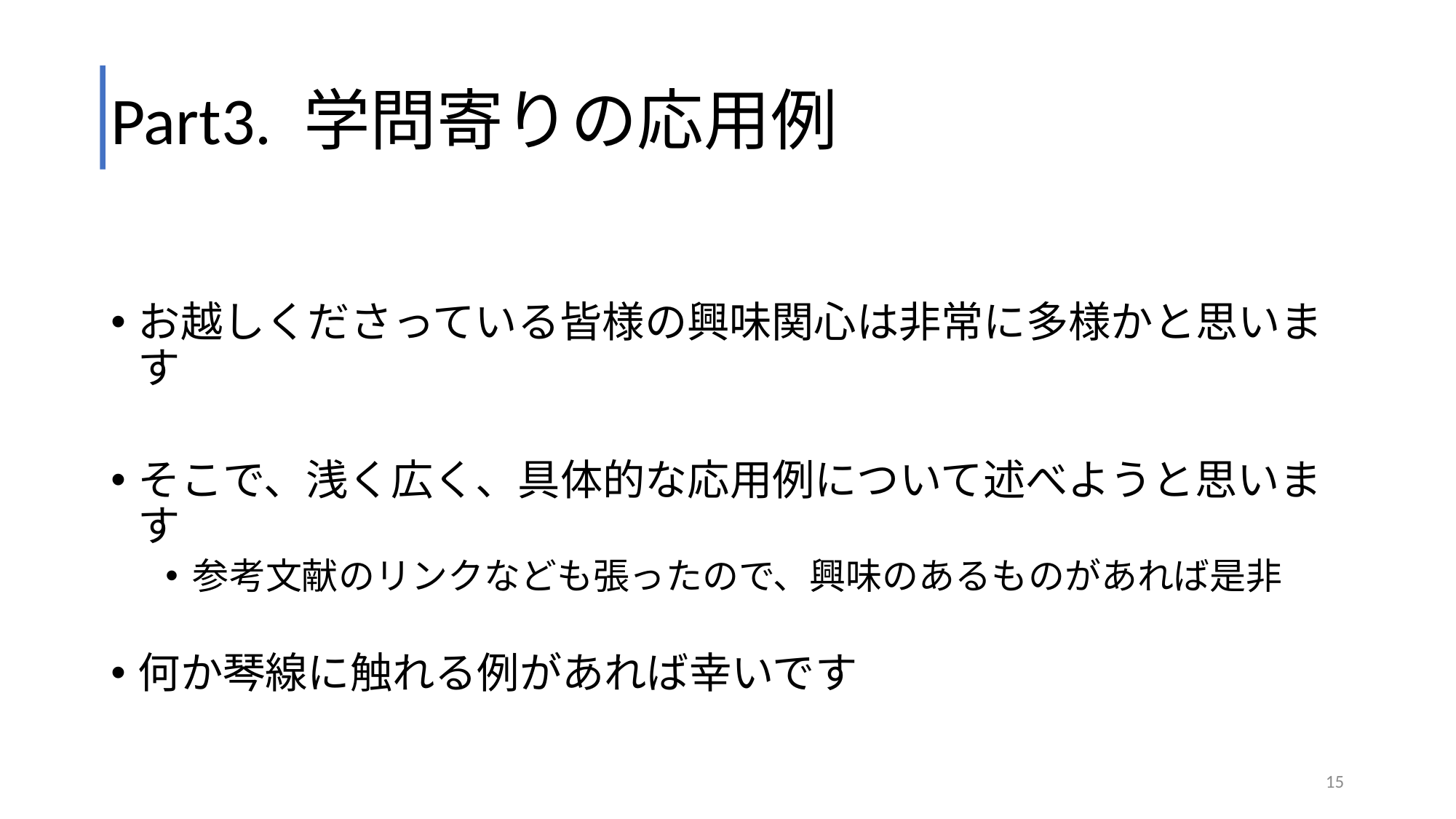

# Part3. 学問寄りの応用例
お越しくださっている皆様の興味関心は非常に多様かと思います
そこで、浅く広く、具体的な応用例について述べようと思います
参考文献のリンクなども張ったので、興味のあるものがあれば是非
何か琴線に触れる例があれば幸いです

15